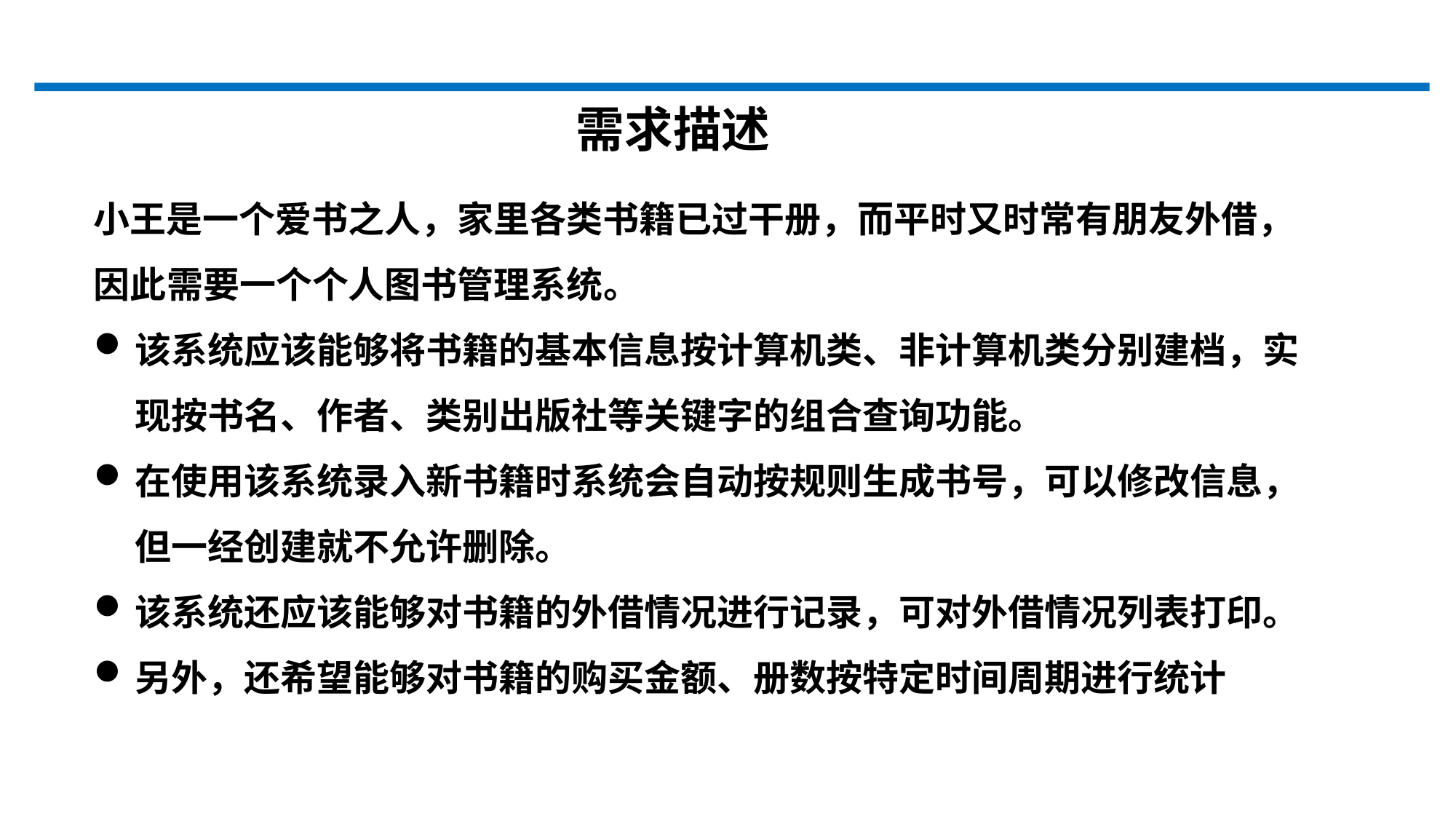

需求描述
小王是一个爱书之人，家里各类书籍已过干册，而平时又时常有朋友外借，因此需要一个个人图书管理系统。
该系统应该能够将书籍的基本信息按计算机类、非计算机类分别建档，实现按书名、作者、类别出版社等关键字的组合查询功能。
在使用该系统录入新书籍时系统会自动按规则生成书号，可以修改信息，但一经创建就不允许删除。
该系统还应该能够对书籍的外借情况进行记录，可对外借情况列表打印。
另外，还希望能够对书籍的购买金额、册数按特定时间周期进行统计